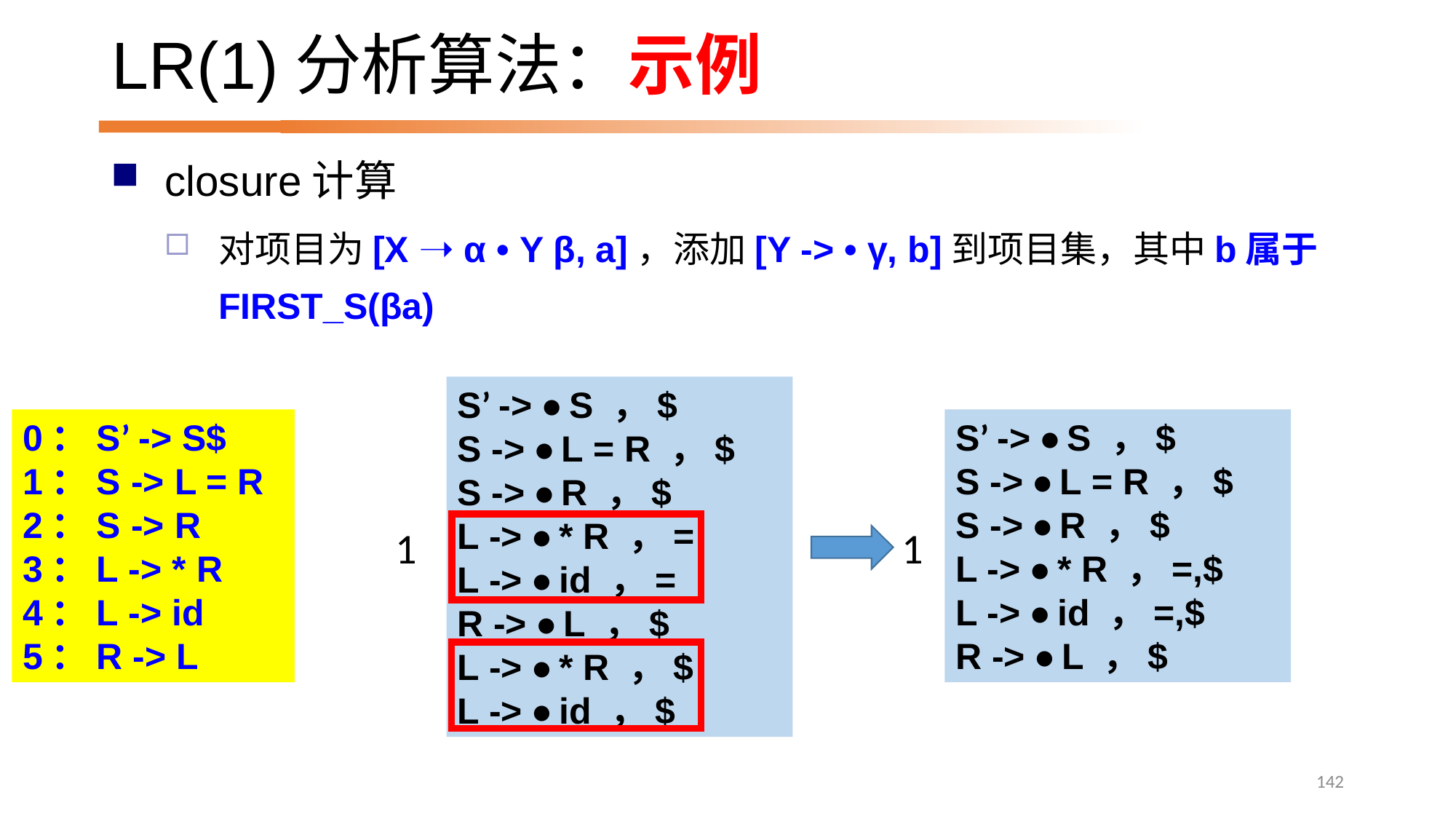

# LR(1)分析算法：示例
closure计算
对项目为[X ➝ α • Y β, a]，添加[Y -> • γ, b]到项目集，其中b属于FIRST_S(βa)

S’ -> • S ，$
S -> • L = R ，$
S -> • R ，$
L -> • * R ，=
L -> • id ，=
R -> • L ，$
L -> • * R ，$
L -> • id ，$
0：S’ -> S$
1：S -> L = R
2：S -> R
3：L -> * R
4：L -> id
5：R -> L
S’ -> • S ，$
S -> • L = R ，$
S -> • R ，$
L -> • * R ，=,$
L -> • id ，=,$
R -> • L ，$
1

1

142